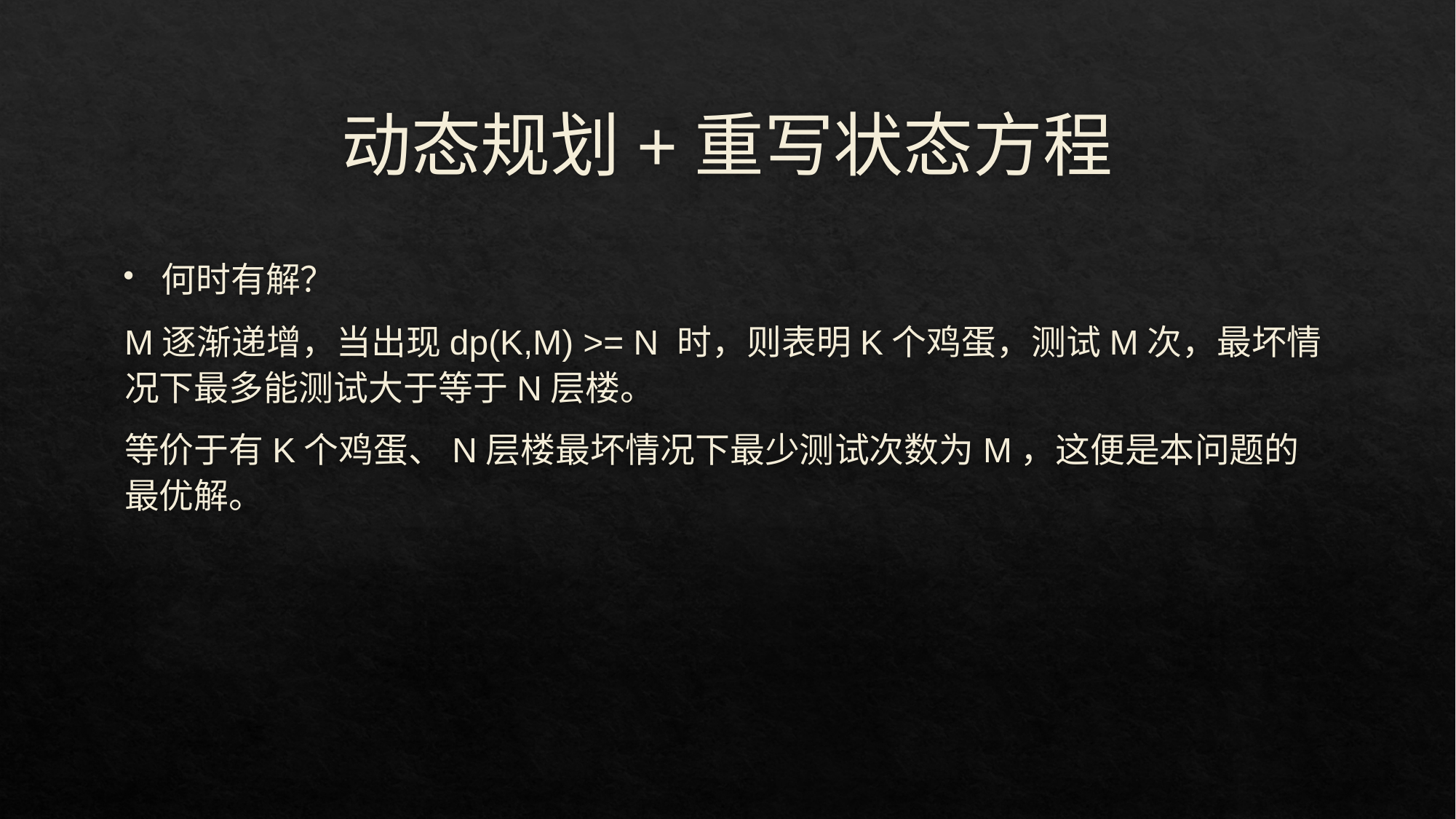

# 动态规划+重写状态方程
何时有解？
M逐渐递增，当出现dp(K,M) >= N 时，则表明K个鸡蛋，测试M次，最坏情况下最多能测试大于等于N层楼。
等价于有K个鸡蛋、N层楼最坏情况下最少测试次数为M，这便是本问题的最优解。